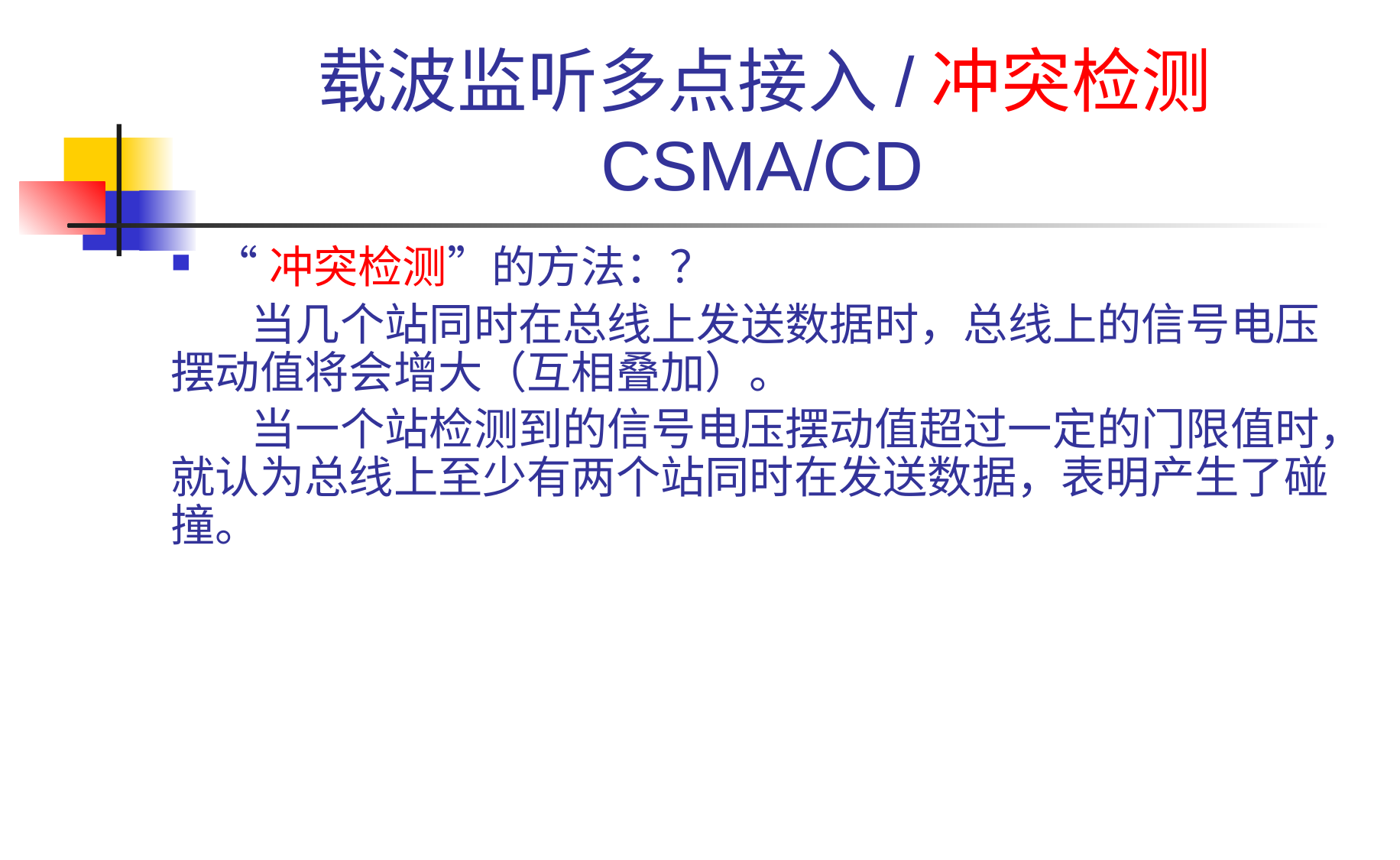

# 载波监听多点接入/冲突检测  CSMA/CD
“冲突检测”的方法：？
       当几个站同时在总线上发送数据时，总线上的信号电压摆动值将会增大（互相叠加）。
       当一个站检测到的信号电压摆动值超过一定的门限值时，就认为总线上至少有两个站同时在发送数据，表明产生了碰撞。